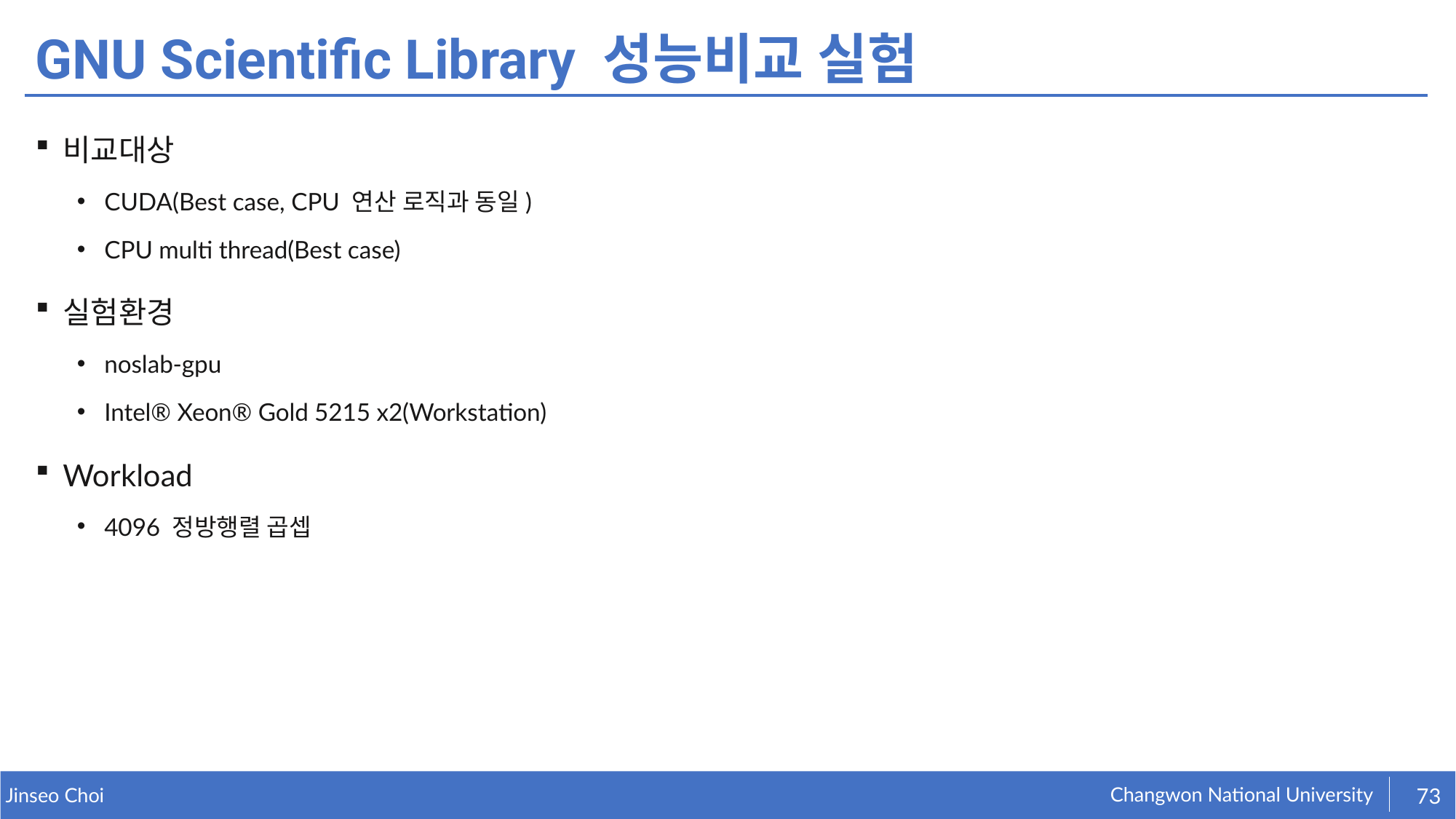

# GNU Scientific Library 성능비교 실험
비교대상
CUDA(Best case, CPU 연산 로직과 동일)
CPU multi thread(Best case)
실험환경
noslab-gpu
Intel® Xeon® Gold 5215 x2(Workstation)
Workload
4096 정방행렬 곱셉

73